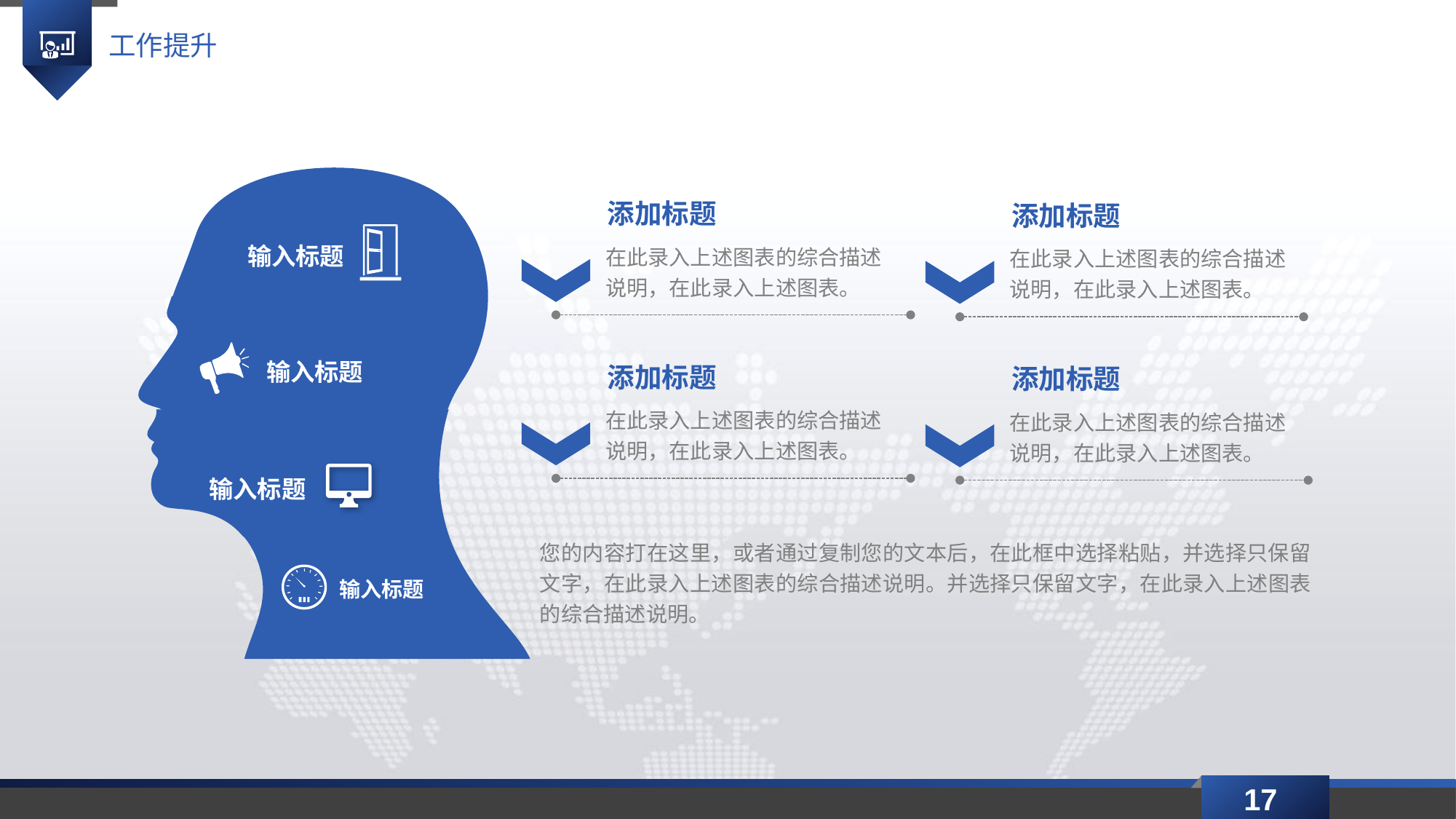

工作提升

添加标题
添加标题

在此录入上述图表的综合描述说明，在此录入上述图表。
在此录入上述图表的综合描述说明，在此录入上述图表。
输入标题

输入标题
添加标题
添加标题
在此录入上述图表的综合描述说明，在此录入上述图表。
在此录入上述图表的综合描述说明，在此录入上述图表。

输入标题
您的内容打在这里，或者通过复制您的文本后，在此框中选择粘贴，并选择只保留文字，在此录入上述图表的综合描述说明。并选择只保留文字，在此录入上述图表的综合描述说明。

输入标题

17

延时符